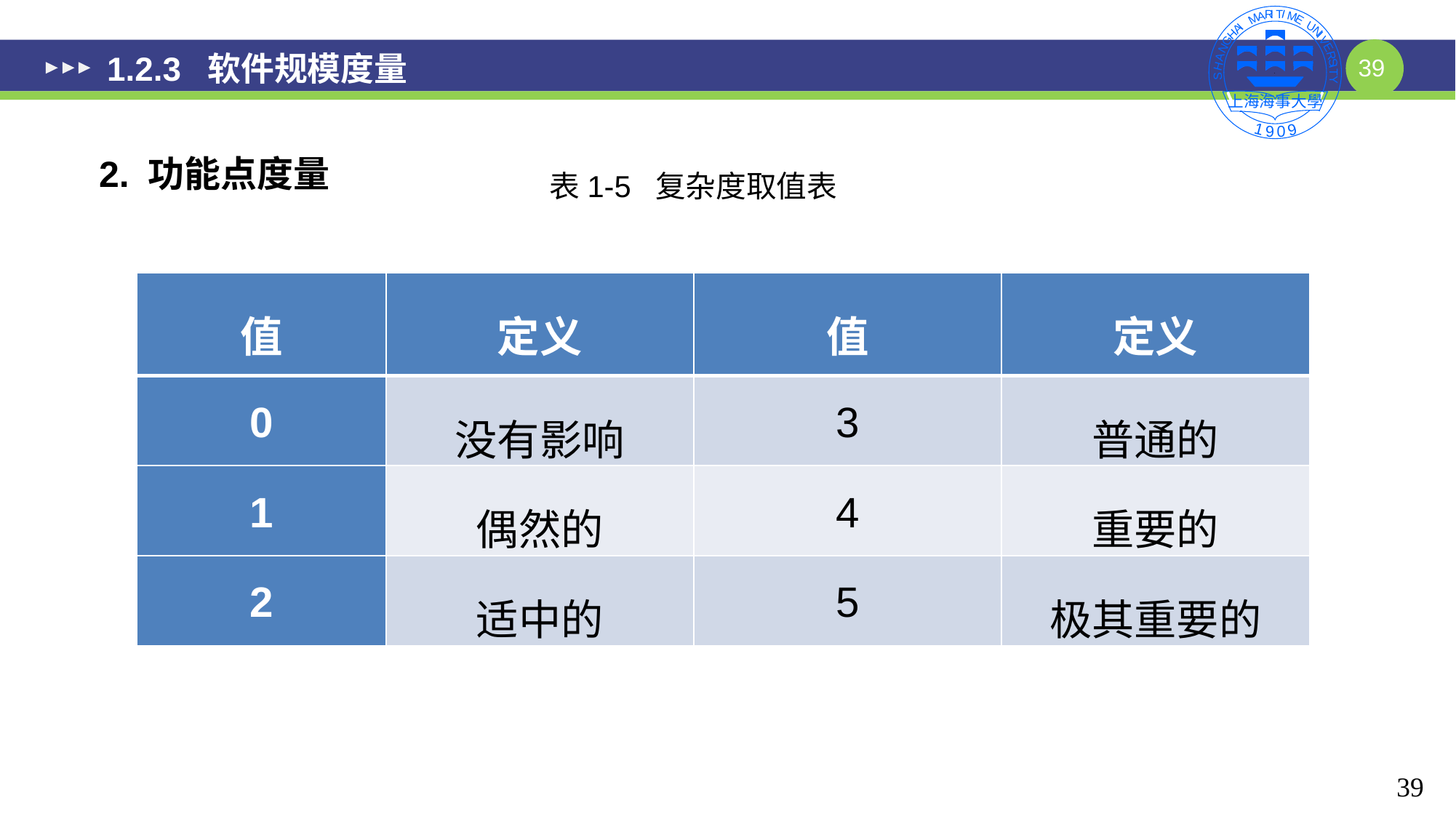

# 1.2.3  软件规模度量
2. 功能点度量
表1-5  复杂度取值表
| 值 | 定义 | 值 | 定义 |
| --- | --- | --- | --- |
| 0 | 没有影响 | 3 | 普通的 |
| 1 | 偶然的 | 4 | 重要的 |
| 2 | 适中的 | 5 | 极其重要的 |
39
39